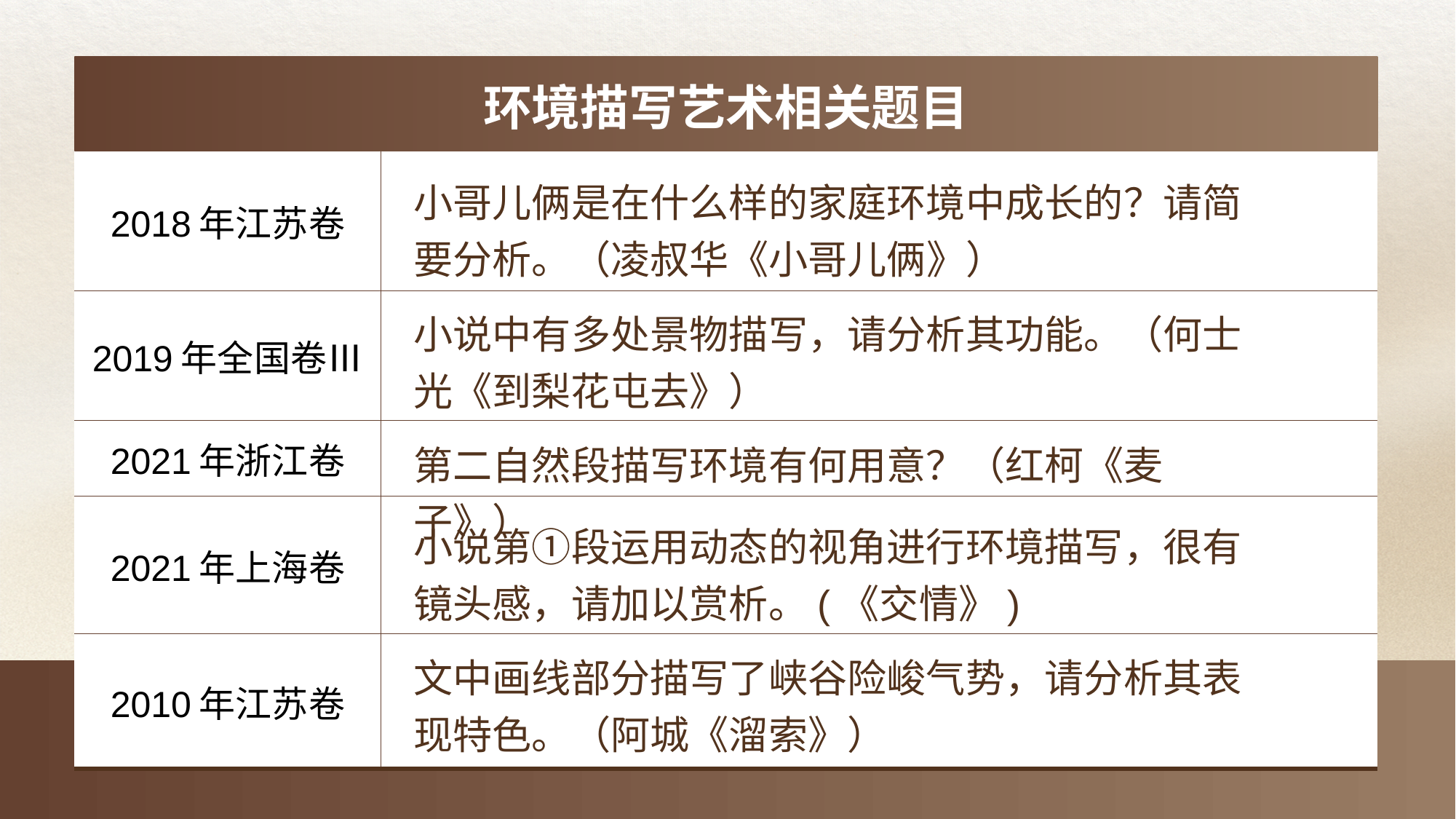

| 环境描写艺术相关题目 |  |
| --- | --- |
| 2018年江苏卷 |  |
| 2019年全国卷Ⅲ |  |
| 2021年浙江卷 |  |
| 2021年上海卷 |  |
| 2010年江苏卷 |  |
小哥儿俩是在什么样的家庭环境中成长的？请简要分析。（凌叔华《小哥儿俩》）
小说中有多处景物描写，请分析其功能。（何士光《到梨花屯去》）
第二自然段描写环境有何用意？（红柯《麦子》）
小说第①段运用动态的视角进行环境描写，很有镜头感，请加以赏析。(《交情》)
文中画线部分描写了峡谷险峻气势，请分析其表现特色。（阿城《溜索》）